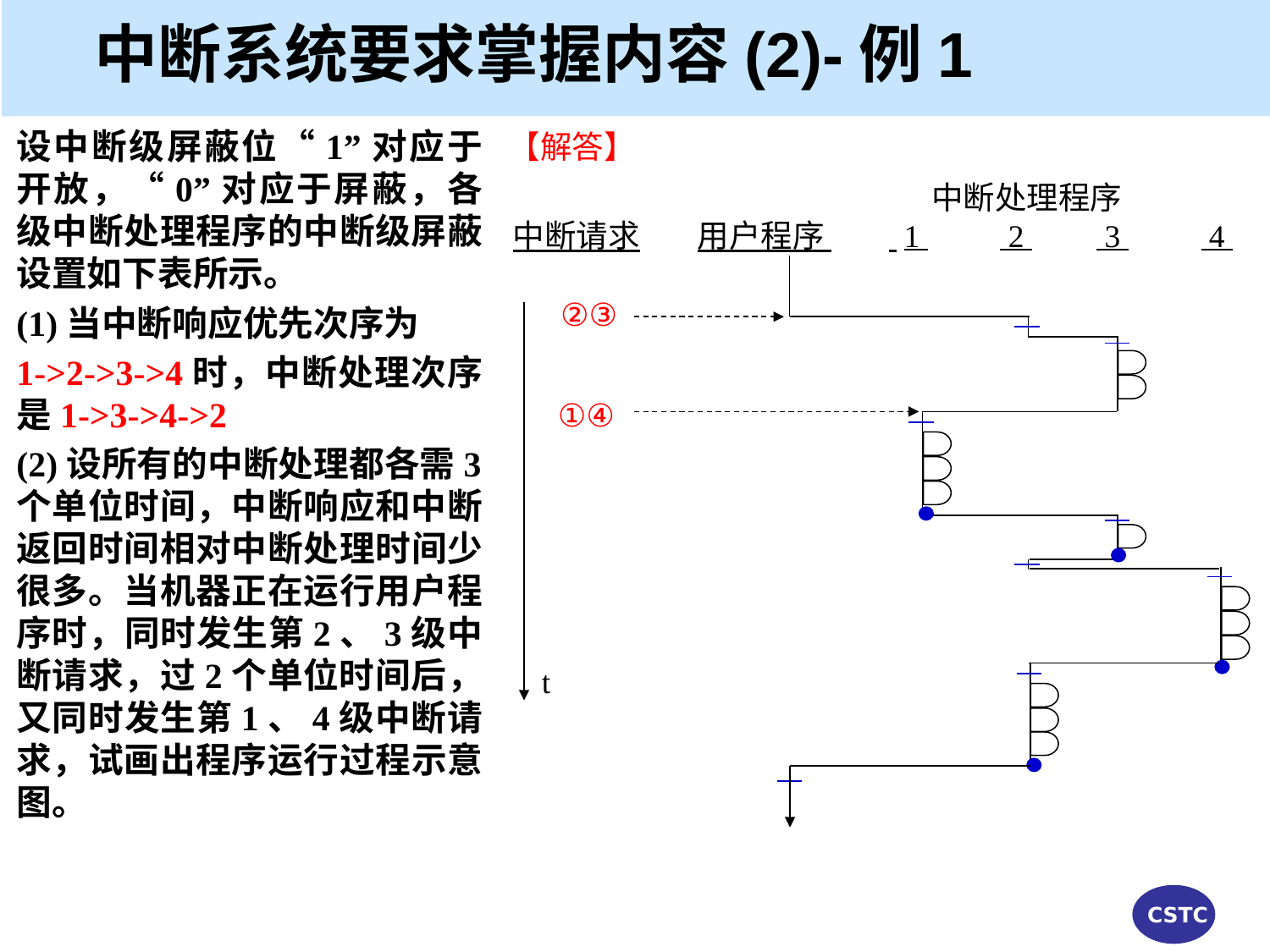

# 中断系统要求掌握内容(2)-例1
设中断级屏蔽位“1”对应于开放，“0”对应于屏蔽，各级中断处理程序的中断级屏蔽设置如下表所示。
(1)当中断响应优先次序为
1->2->3->4时，中断处理次序是1->3->4->2
(2)设所有的中断处理都各需3个单位时间，中断响应和中断返回时间相对中断处理时间少很多。当机器正在运行用户程序时，同时发生第2、3级中断请求，过2个单位时间后，又同时发生第1、4级中断请求，试画出程序运行过程示意图。
【解答】
                                                            中断处理程序
中断请求        用户程序          1           2          3           4
②③

①④

t